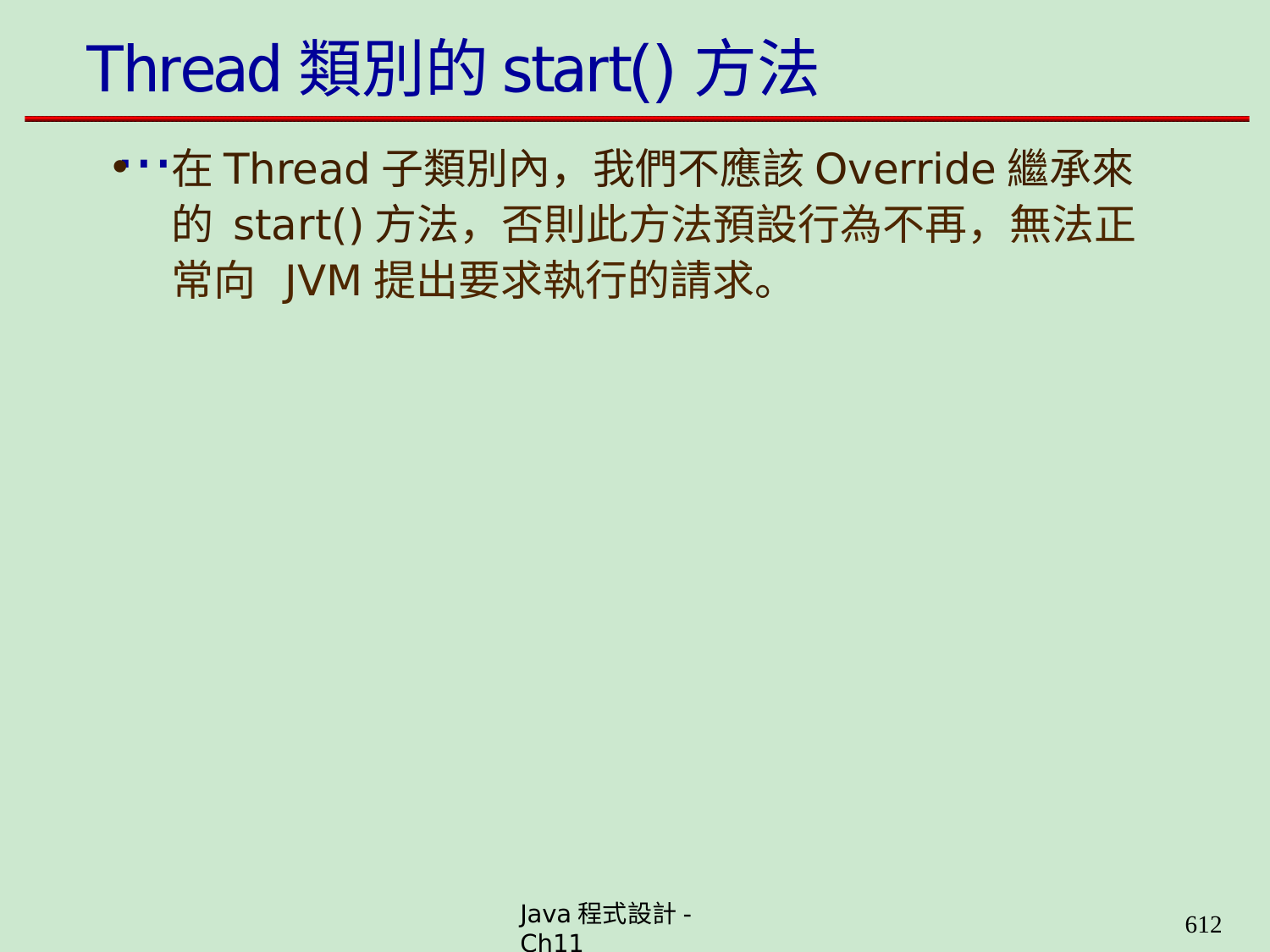

# Thread類別的start()方法 ...
在Thread子類別內，我們不應該Override繼承來的 start()方法，否則此方法預設行為不再，無法正常向  JVM提出要求執行的請求。
Java程式設計-Ch11
612